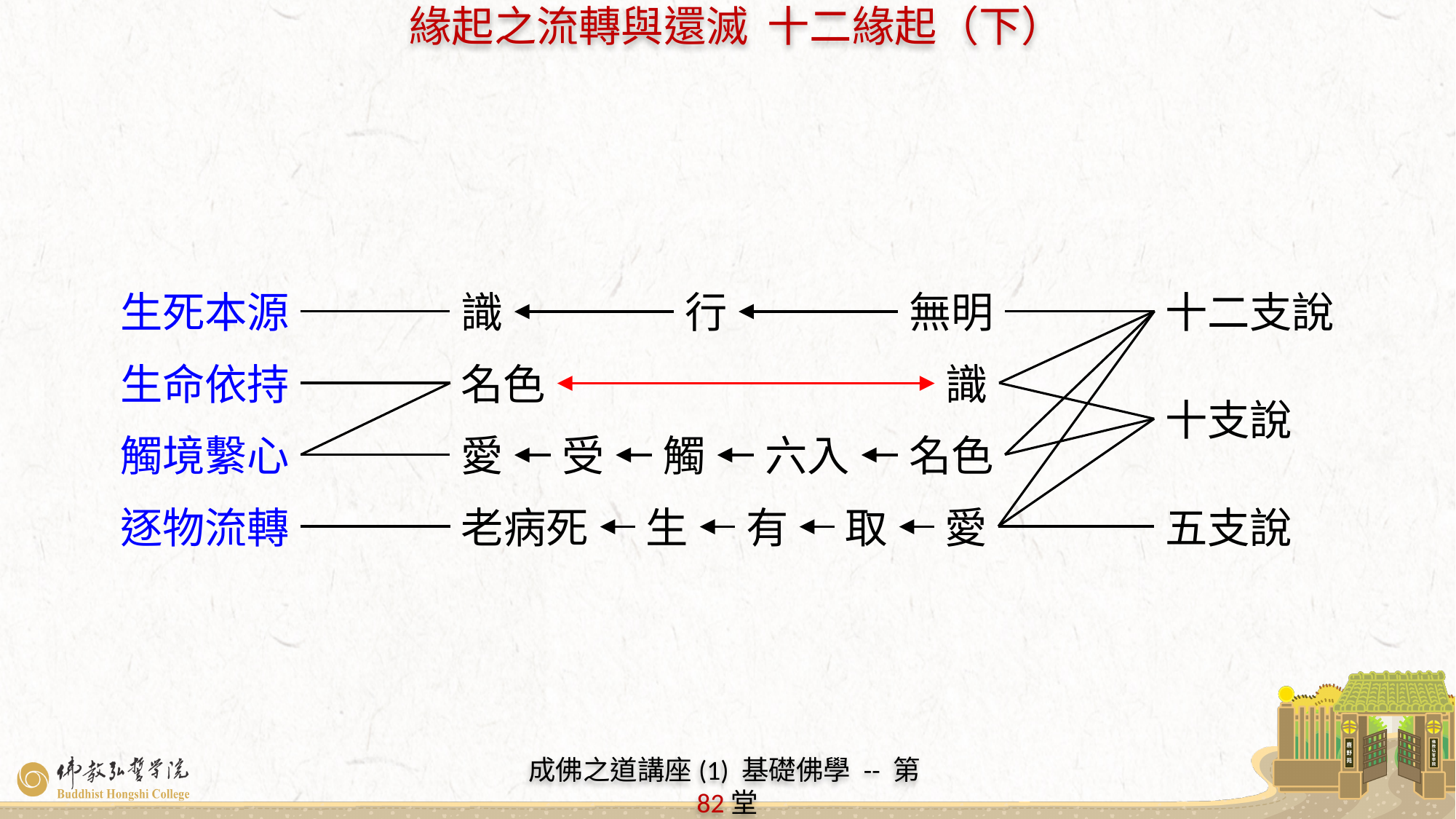

生死本源
生命依持
觸境繫心
逐物流轉
識
行
無明
名色
識
愛
受
觸
六入
名色
老病死
生
有
取
愛
十二支說
十支說
五支說